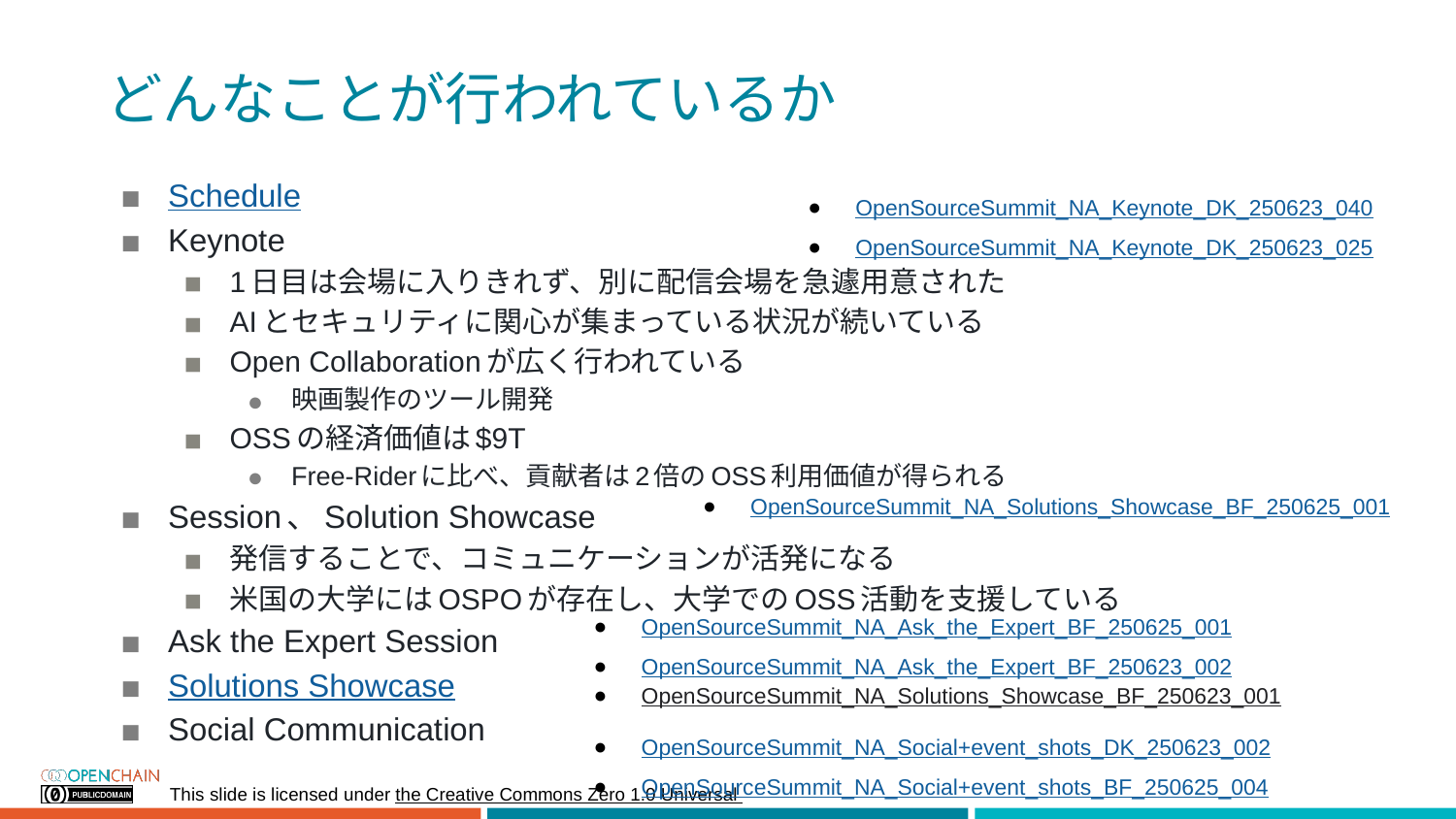

# どんなことが行われているか
Schedule
Keynote
1日目は会場に入りきれず、別に配信会場を急遽用意された
AIとセキュリティに関心が集まっている状況が続いている
Open Collaborationが広く行われている
映画製作のツール開発
OSSの経済価値は$9T
Free-Riderに比べ、貢献者は2倍のOSS利用価値が得られる
Session、Solution Showcase
発信することで、コミュニケーションが活発になる
米国の大学にはOSPOが存在し、大学でのOSS活動を支援している
Ask the Expert Session
Solutions Showcase
Social Communication
OpenSourceSummit_NA_Keynote_DK_250623_040
OpenSourceSummit_NA_Keynote_DK_250623_025
OpenSourceSummit_NA_Solutions_Showcase_BF_250625_001
OpenSourceSummit_NA_Ask_the_Expert_BF_250625_001
OpenSourceSummit_NA_Ask_the_Expert_BF_250623_002
OpenSourceSummit_NA_Solutions_Showcase_BF_250623_001
OpenSourceSummit_NA_Social+event_shots_DK_250623_002
OpenSourceSummit_NA_Social+event_shots_BF_250625_004